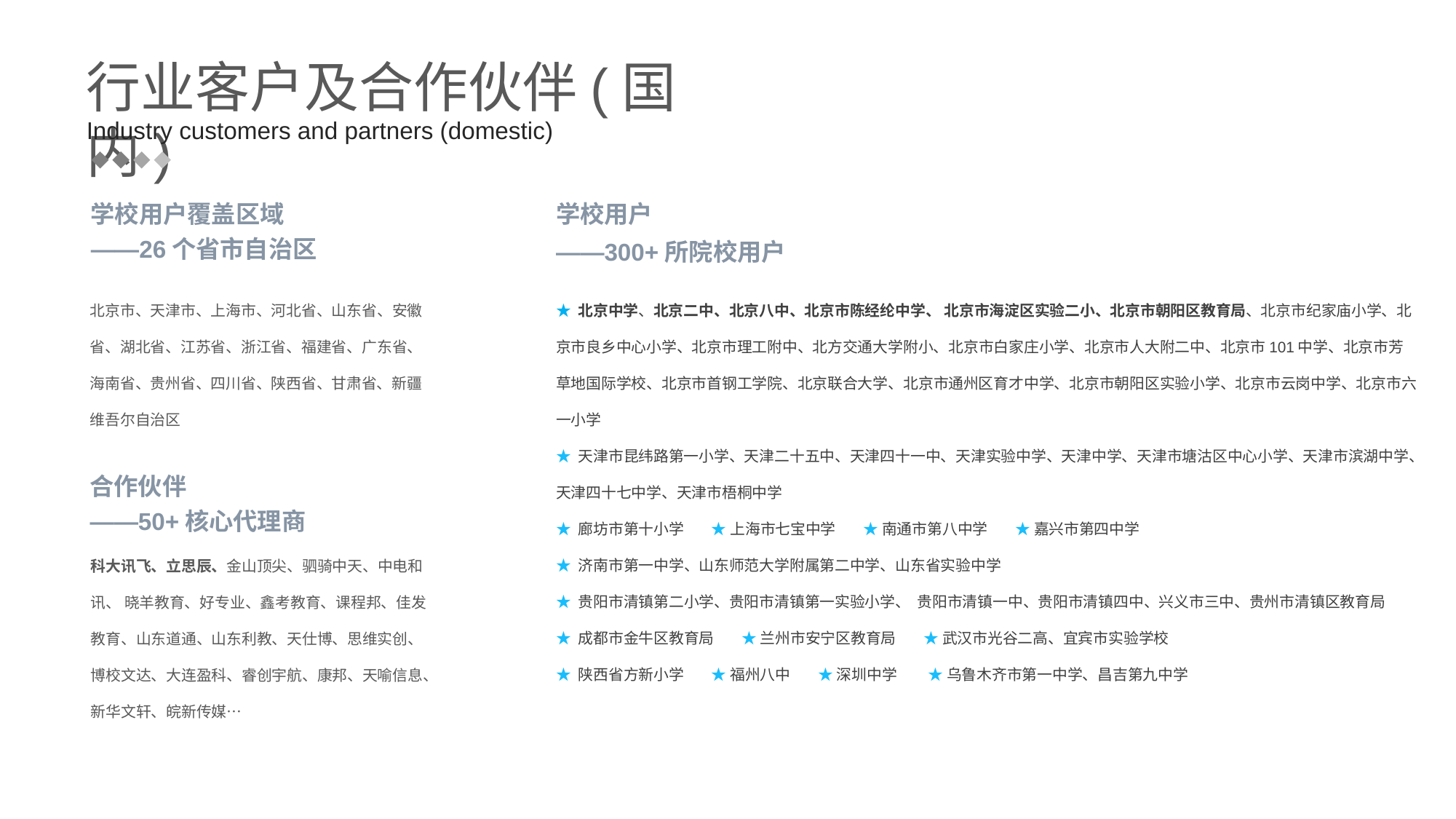

行业客户及合作伙伴(国内)
Industry customers and partners (domestic)

学校用户
——300+所院校用户
学校用户覆盖区域
——26个省市自治区
北京市、天津市、上海市、河北省、山东省、安徽省、湖北省、江苏省、浙江省、福建省、广东省、海南省、贵州省、四川省、陕西省、甘肃省、新疆维吾尔自治区
★ 北京中学、北京二中、北京八中、北京市陈经纶中学、 北京市海淀区实验二小、北京市朝阳区教育局、北京市纪家庙小学、北京市良乡中心小学、北京市理工附中、北方交通大学附小、北京市白家庄小学、北京市人大附二中、北京市101中学、北京市芳草地国际学校、北京市首钢工学院、北京联合大学、北京市通州区育才中学、北京市朝阳区实验小学、北京市云岗中学、北京市六一小学
★ 天津市昆纬路第一小学、天津二十五中、天津四十一中、天津实验中学、天津中学、天津市塘沽区中心小学、天津市滨湖中学、天津四十七中学、天津市梧桐中学
★ 廊坊市第十小学        ★ 上海市七宝中学        ★ 南通市第八中学        ★ 嘉兴市第四中学
★ 济南市第一中学、山东师范大学附属第二中学、山东省实验中学
★ 贵阳市清镇第二小学、贵阳市清镇第一实验小学、  贵阳市清镇一中、贵阳市清镇四中、兴义市三中、贵州市清镇区教育局
★ 成都市金牛区教育局        ★ 兰州市安宁区教育局        ★ 武汉市光谷二高、宜宾市实验学校
★ 陕西省方新小学        ★ 福州八中        ★ 深圳中学         ★ 乌鲁木齐市第一中学、昌吉第九中学
合作伙伴
——50+核心代理商
科大讯飞、立思辰、金山顶尖、驷骑中天、中电和讯、 晓羊教育、好专业、鑫考教育、课程邦、佳发教育、山东道通、山东利教、天仕博、思维实创、博校文达、大连盈科、睿创宇航、康邦、天喻信息、新华文轩、皖新传媒…